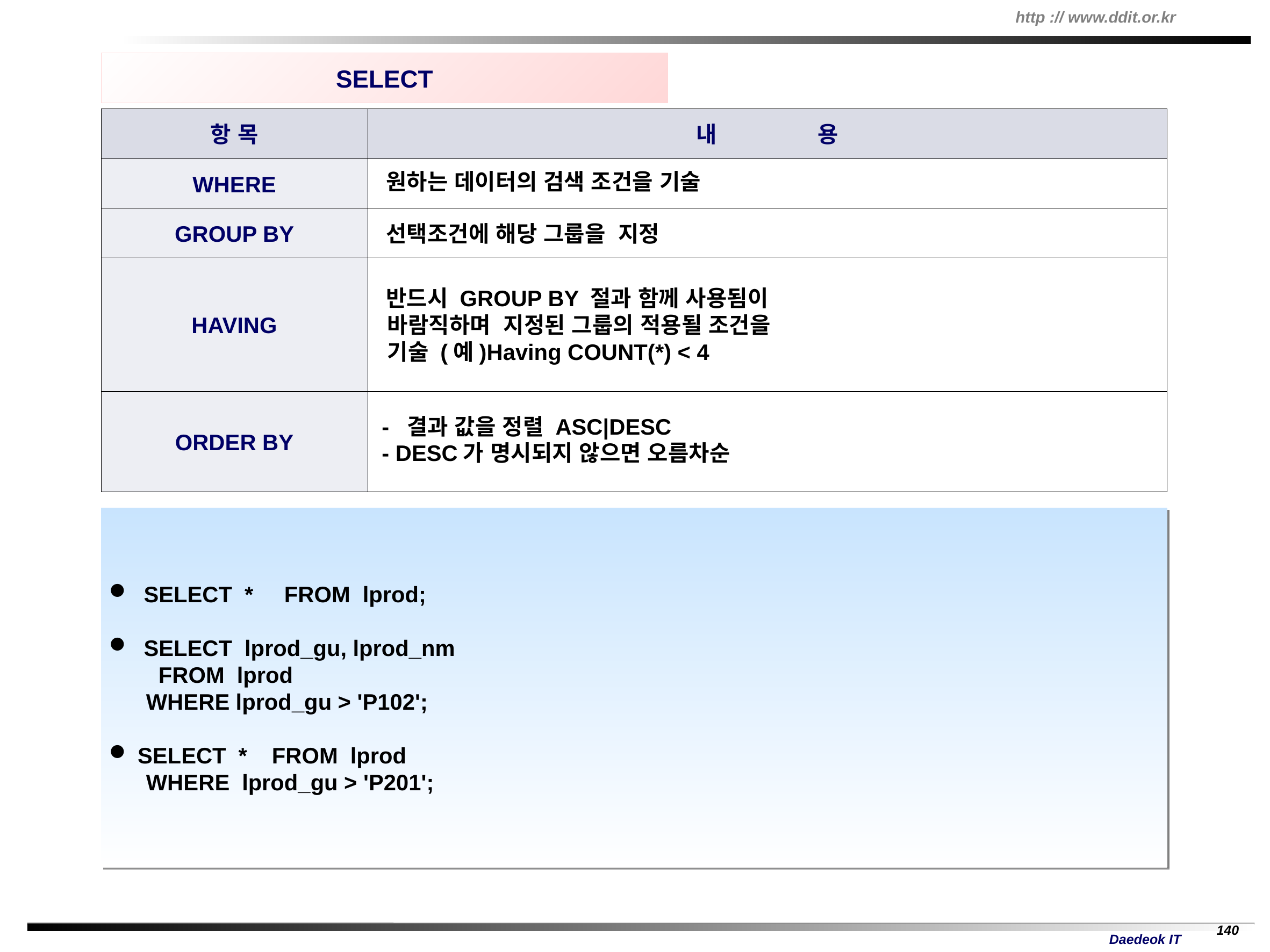

SELECT
항 목
내                용
WHERE
 원하는 데이터의 검색 조건을 기술
GROUP BY
 선택조건에 해당 그룹을  지정
HAVING
 반드시 GROUP BY 절과 함께 사용됨이
 바람직하며  지정된 그룹의 적용될 조건을
 기술 (예)Having COUNT(*) < 4
ORDER BY
 -  결과 값을 정렬 ASC|DESC
 - DESC가 명시되지 않으면 오름차순
  SELECT  *     FROM  lprod;

  SELECT  lprod_gu, lprod_nm
        FROM  lprod
      WHERE lprod_gu > 'P102';

 SELECT  *    FROM  lprod
      WHERE  lprod_gu > 'P201';